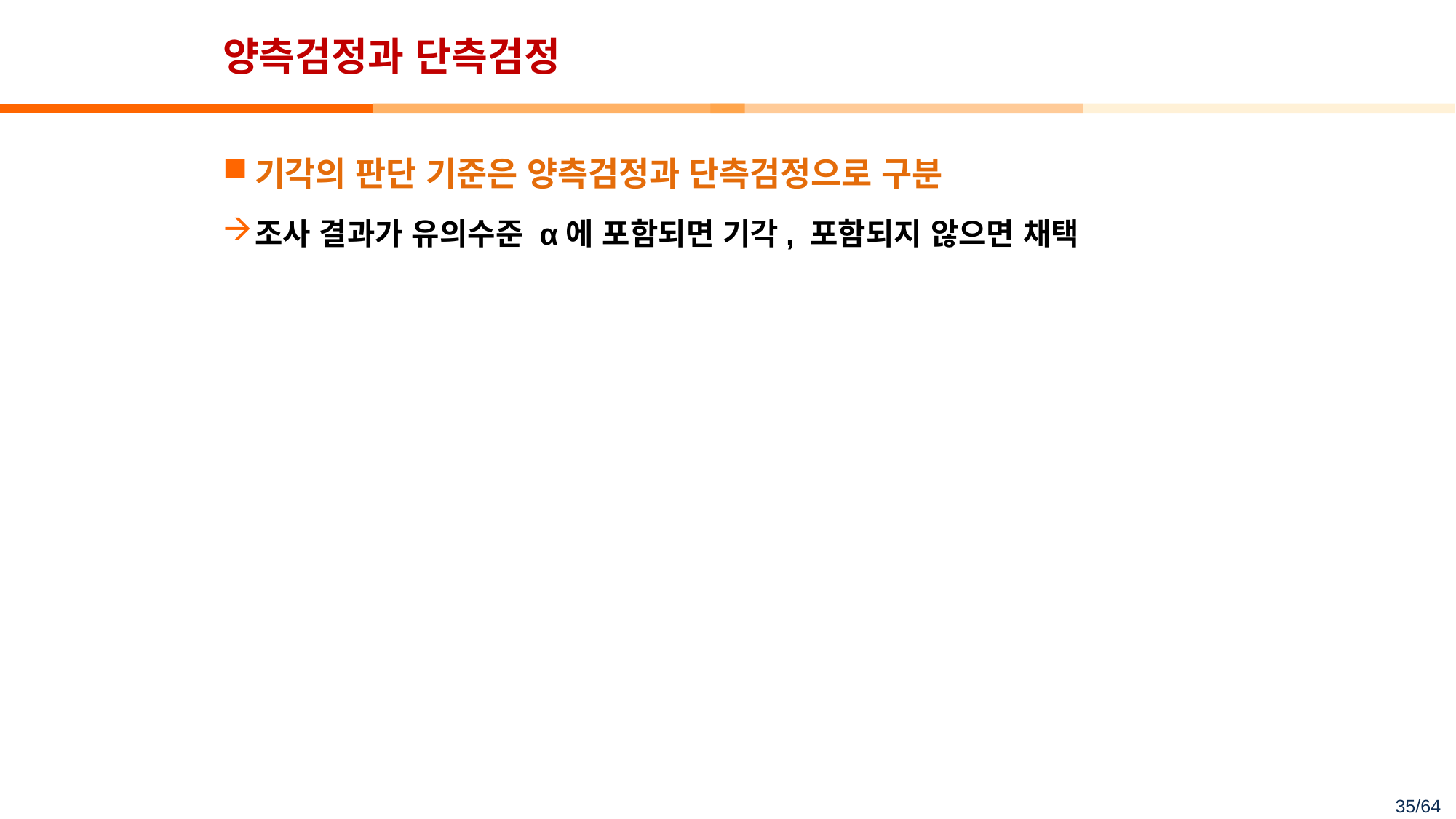

# 양측검정과 단측검정
기각의 판단 기준은 양측검정과 단측검정으로 구분
조사 결과가 유의수준 α에 포함되면 기각, 포함되지 않으면 채택